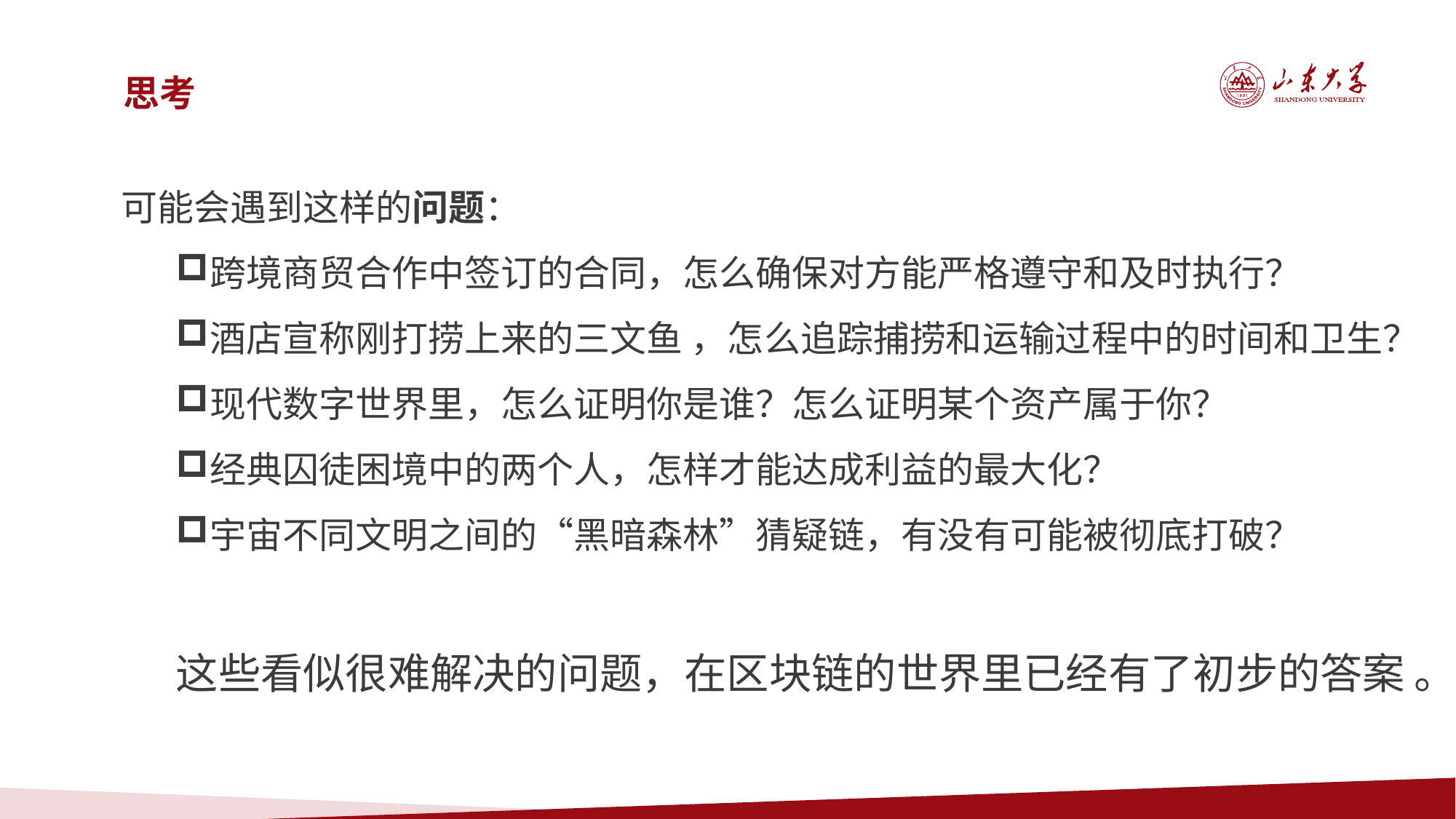

思考
可能会遇到这样的问题：
跨境商贸合作中签订的合同，怎么确保对方能严格遵守和及时执行？
酒店宣称刚打捞上来的三文鱼 ，怎么追踪捕捞和运输过程中的时间和卫生？
现代数字世界里，怎么证明你是谁？怎么证明某个资产属于你？
经典囚徒困境中的两个人，怎样才能达成利益的最大化？
宇宙不同文明之间的“黑暗森林”猜疑链，有没有可能被彻底打破？

这些看似很难解决的问题，在区块链的世界里已经有了初步的答案 。